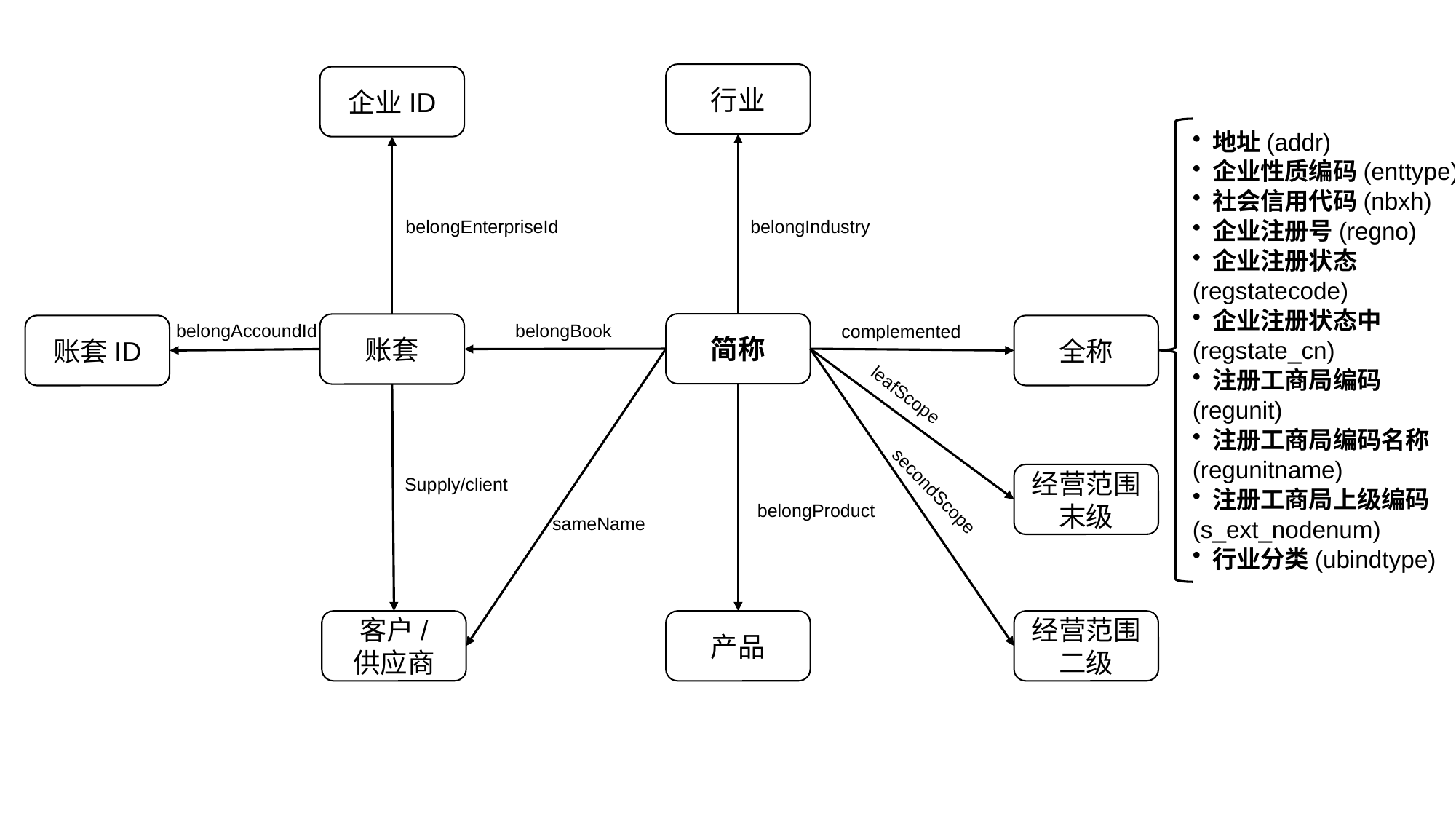

行业
企业ID
 地址(addr)
 企业性质编码(enttype)
 社会信用代码(nbxh)
 企业注册号(regno)
 企业注册状态
(regstatecode)
 企业注册状态中
(regstate_cn)
 注册工商局编码
(regunit)
 注册工商局编码名称
(regunitname)
 注册工商局上级编码
(s_ext_nodenum)
 行业分类(ubindtype)

belongIndustry
belongEnterpriseId
简称
账套
belongAccoundId
belongBook
complemented
账套ID
全称
leafScope
经营范围末级
Supply/client
belongProduct
secondScope
sameName
经营范围二级
客户/
供应商
产品